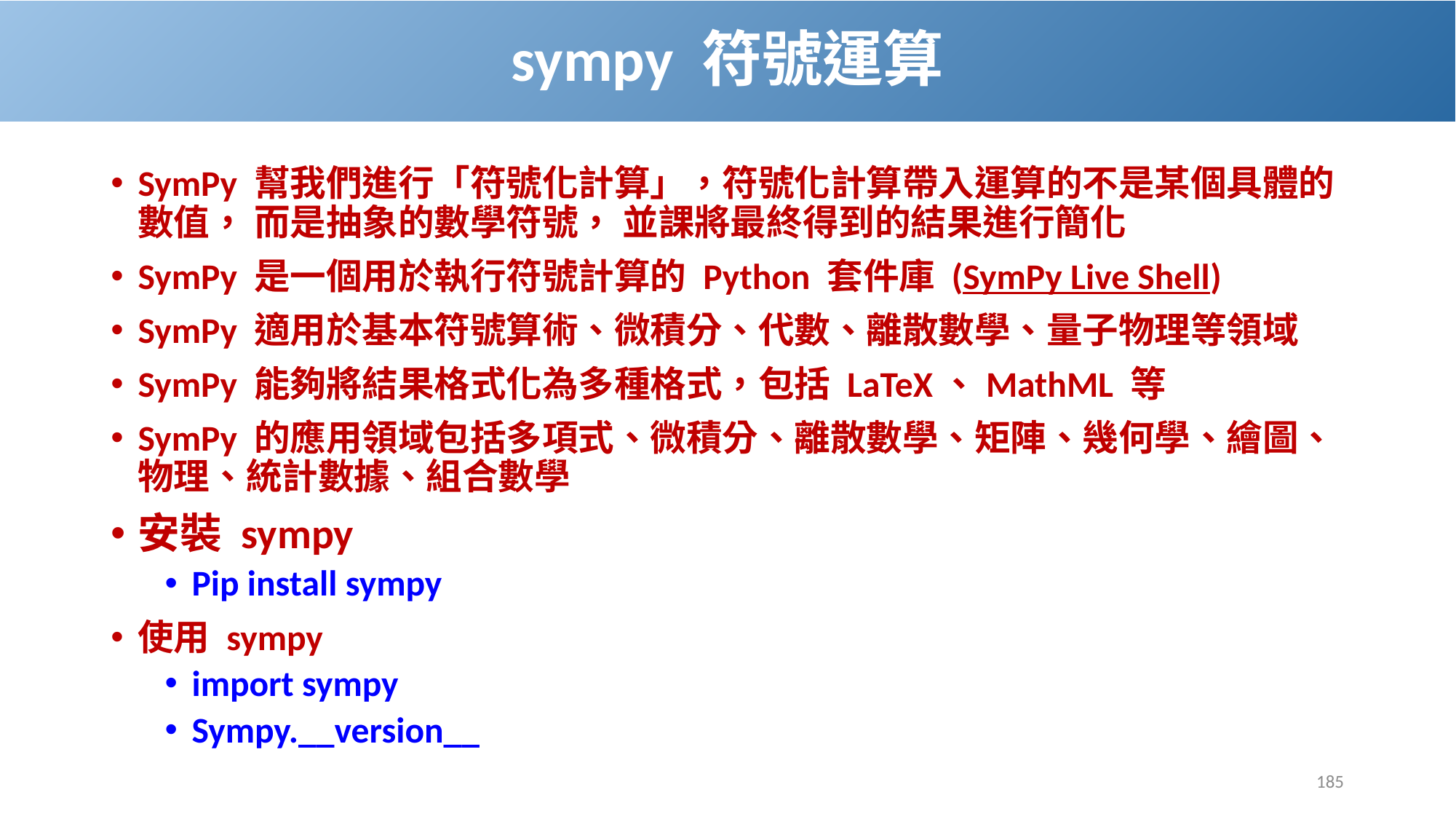

# sympy 符號運算
SymPy 幫我們進行「符號化計算」，符號化計算帶入運算的不是某個具體的數值， 而是抽象的數學符號， 並課將最終得到的結果進行簡化
SymPy 是一個用於執行符號計算的 Python 套件庫 (SymPy Live Shell)
SymPy 適用於基本符號算術、微積分、代數、離散數學、量子物理等領域
SymPy 能夠將結果格式化為多種格式，包括 LaTeX、MathML 等
SymPy 的應用領域包括多項式、微積分、離散數學、矩陣、幾何學、繪圖、物理、統計數據、組合數學
安裝 sympy
Pip install sympy
使用 sympy
import sympy
Sympy.__version__

185